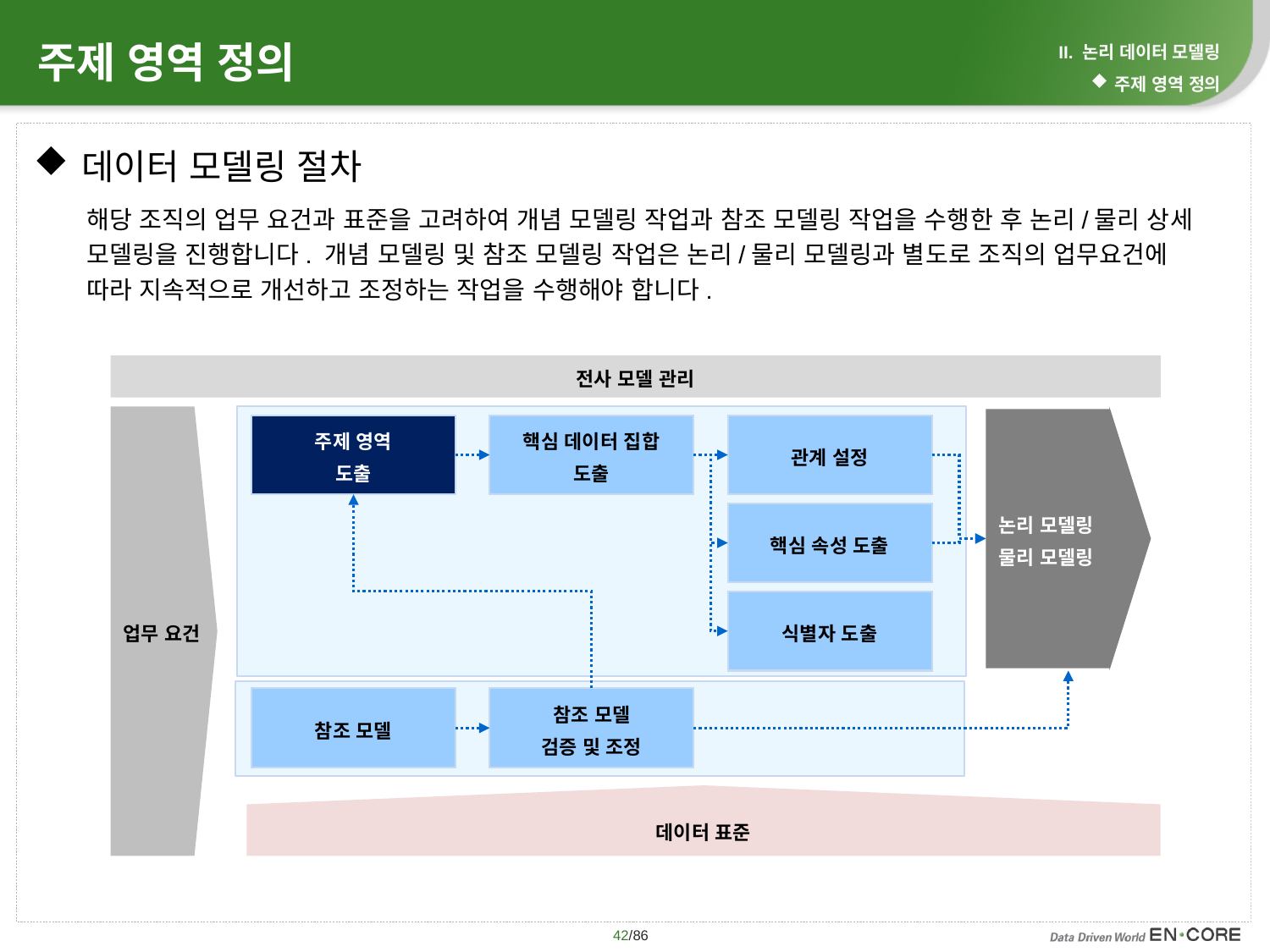

# 주제 영역 정의
II. 논리 데이터 모델링
주제 영역 정의
데이터 모델링 절차

해당 조직의 업무 요건과 표준을 고려하여 개념 모델링 작업과 참조 모델링 작업을 수행한 후 논리/물리 상세 모델링을 진행합니다. 개념 모델링 및 참조 모델링 작업은 논리/물리 모델링과 별도로 조직의 업무요건에 따라 지속적으로 개선하고 조정하는 작업을 수행해야 합니다.
전사 모델 관리
업무 요건

논리 모델링
물리 모델링
주제 영역
도출
핵심 데이터 집합
도출
관계 설정
핵심 속성 도출
식별자 도출

참조 모델
참조 모델
검증 및 조정
데이터 표준